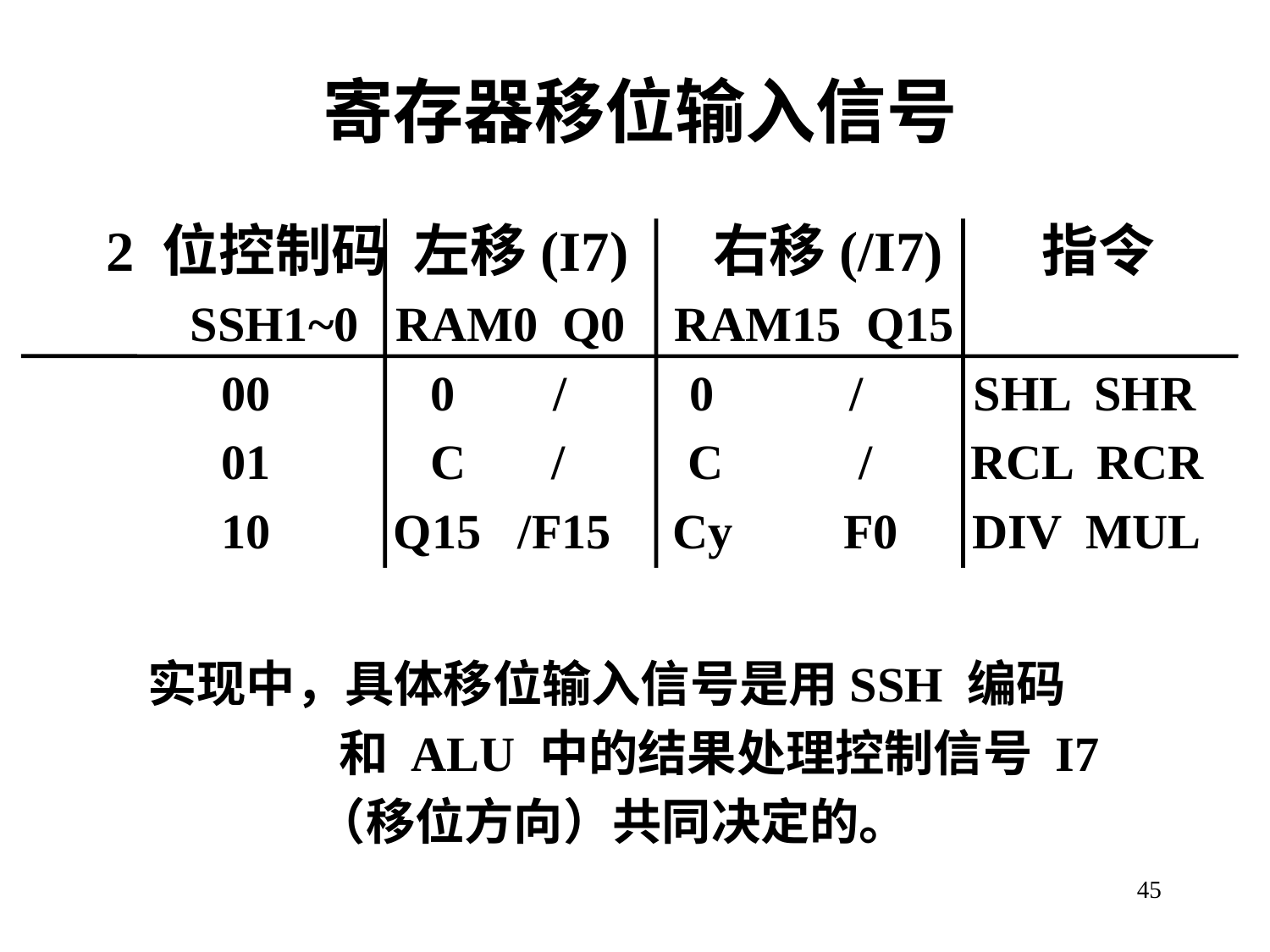

# 寄存器移位输入信号
 2 位控制码  左移(I7)     右移(/I7)      指令
        SSH1~0   RAM0  Q0    RAM15  Q15
      00             0        /          0           /         SHL  SHR
      01             C       /          C           /        RCL  RCR
      10          Q15   /F15     Cy         F0      DIV  MUL

实现中，具体移位输入信号是用SSH 编码
                和 ALU 中的结果处理控制信号 I7
              （移位方向）共同决定的。

45